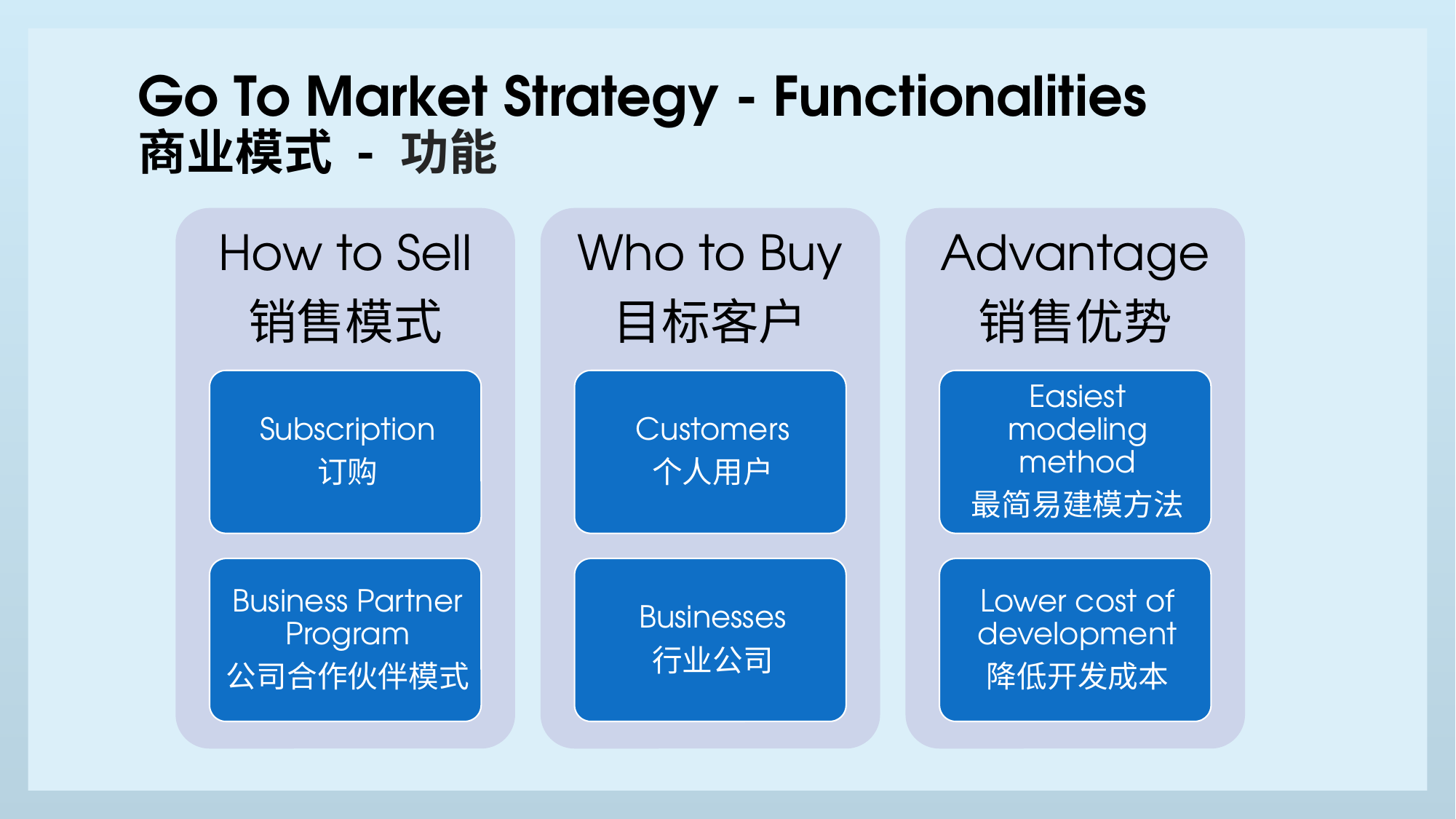

Go To Market Strategy - Functionalities
商业模式 - 功能
How to Sell
销售模式
Subscription
订购
Business Partner Program
公司合作伙伴模式
Who to Buy
目标客户
Customers
个人用户
Businesses
行业公司
Advantage
销售优势
Easiest modeling method
最简易建模方法
Lower cost of development
降低开发成本